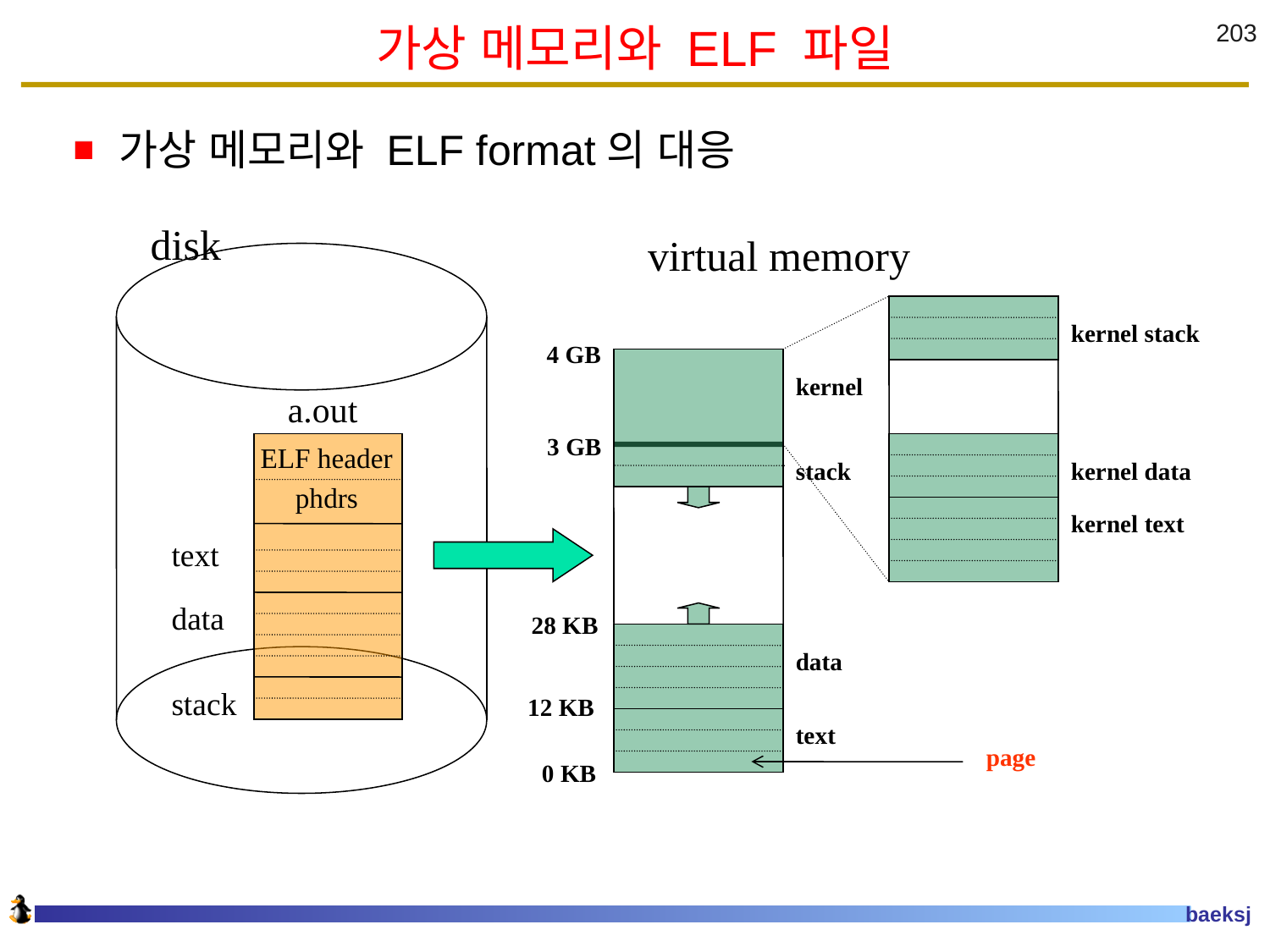

# 가상 메모리와 ELF 파일
203
가상 메모리와 ELF format의 대응
disk
virtual memory

kernel stack
4 GB

kernel
a.out
3 GB
ELF header
phdrs

stack

kernel data

kernel text

text

data

28 KB

data

stack

12 KB

text

page

0 KB